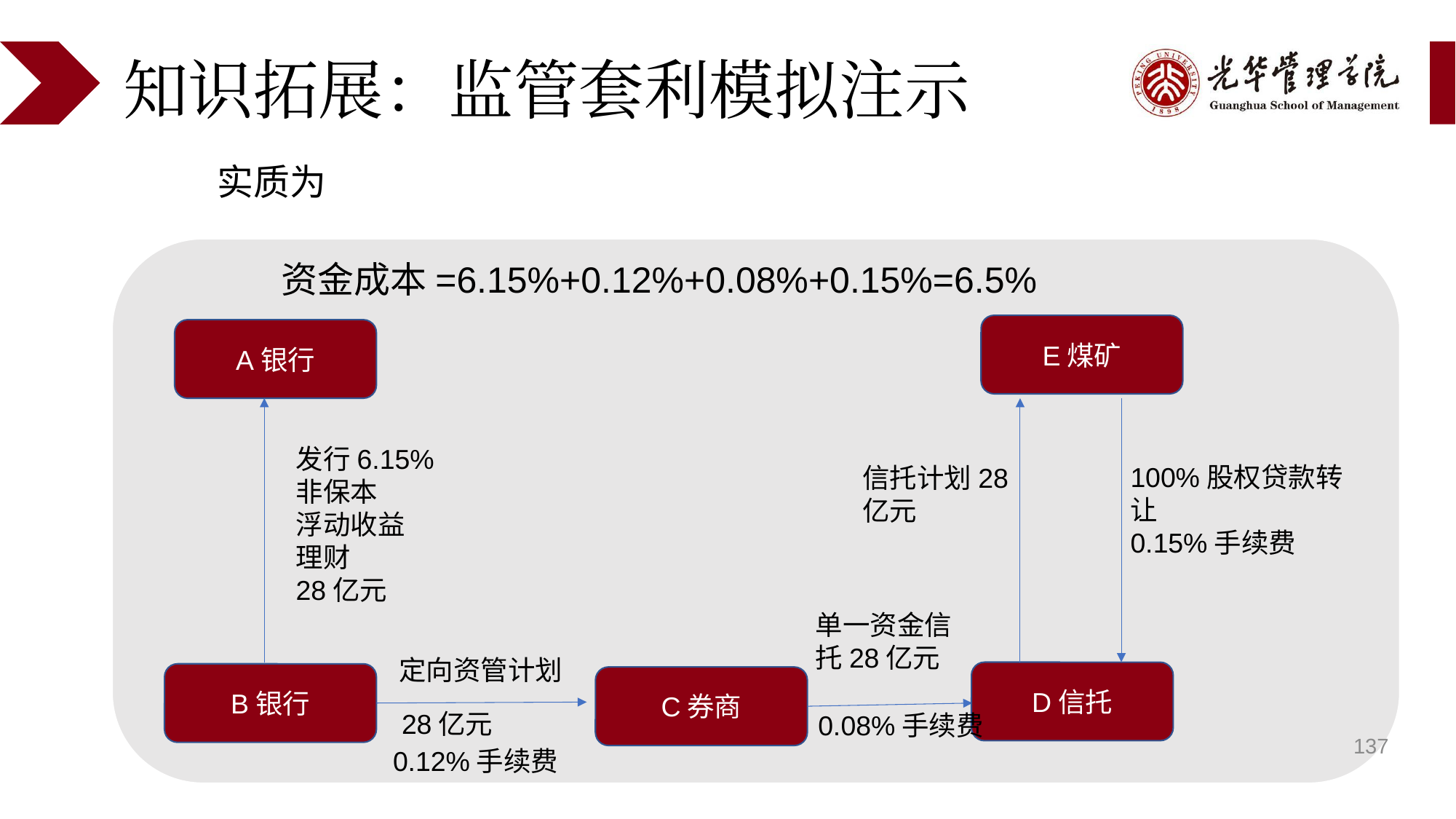

# 知识拓展：监管套利模拟注示
实质为

资金成本=6.15%+0.12%+0.08%+0.15%=6.5%
E煤矿
A银行
发行6.15%
非保本
浮动收益
理财
28亿元
100%股权贷款转让
0.15%手续费
信托计划28亿元
单一资金信托28亿元
定向资管计划
D信托
B银行
C券商
28亿元
0.08%手续费
137
0.12%手续费